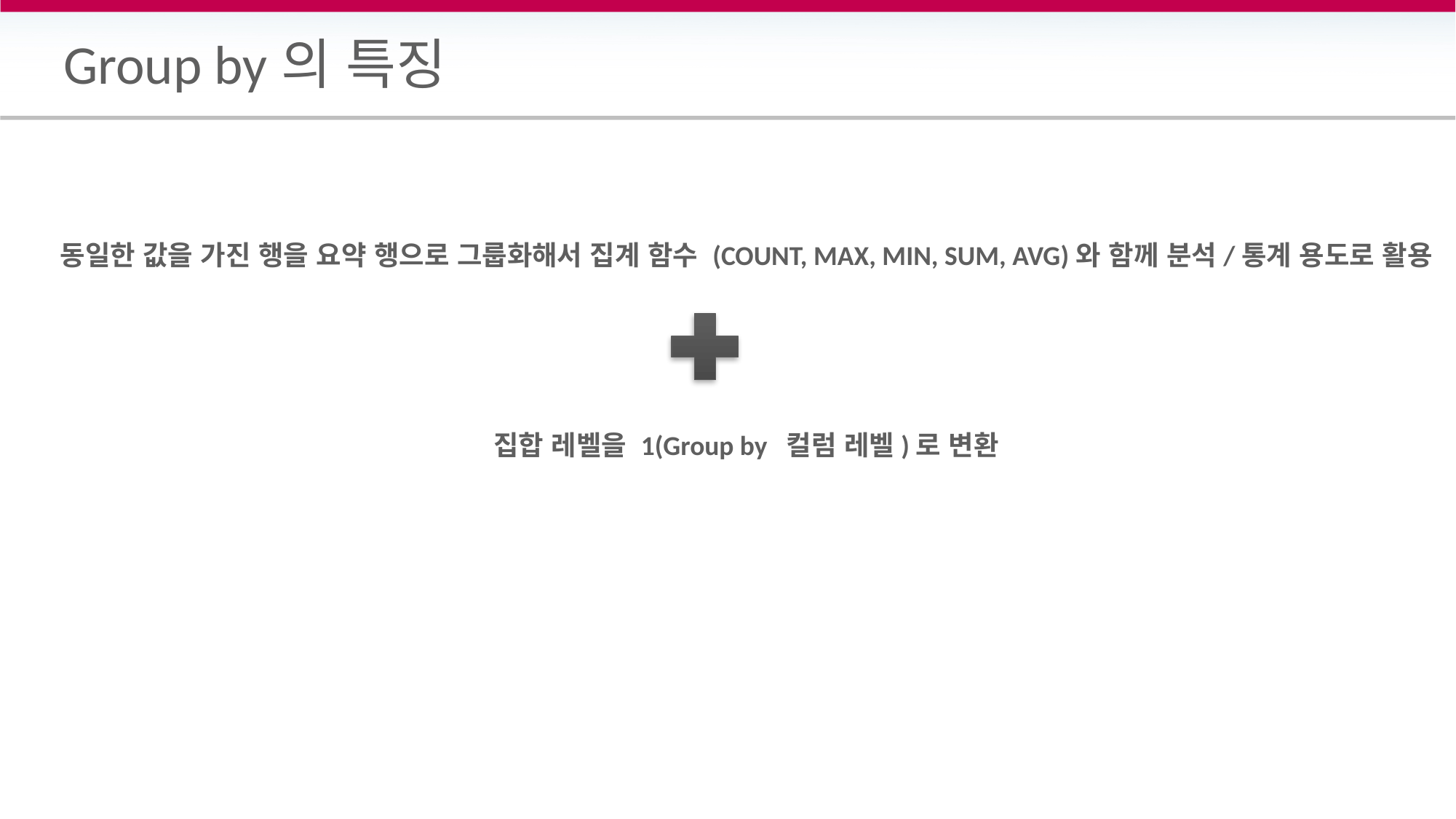

# Group by의 특징
동일한 값을 가진 행을 요약 행으로 그룹화해서 집계 함수 (COUNT, MAX, MIN, SUM, AVG)와 함께 분석/통계 용도로 활용

집합 레벨을 1(Group by  컬럼 레벨)로 변환